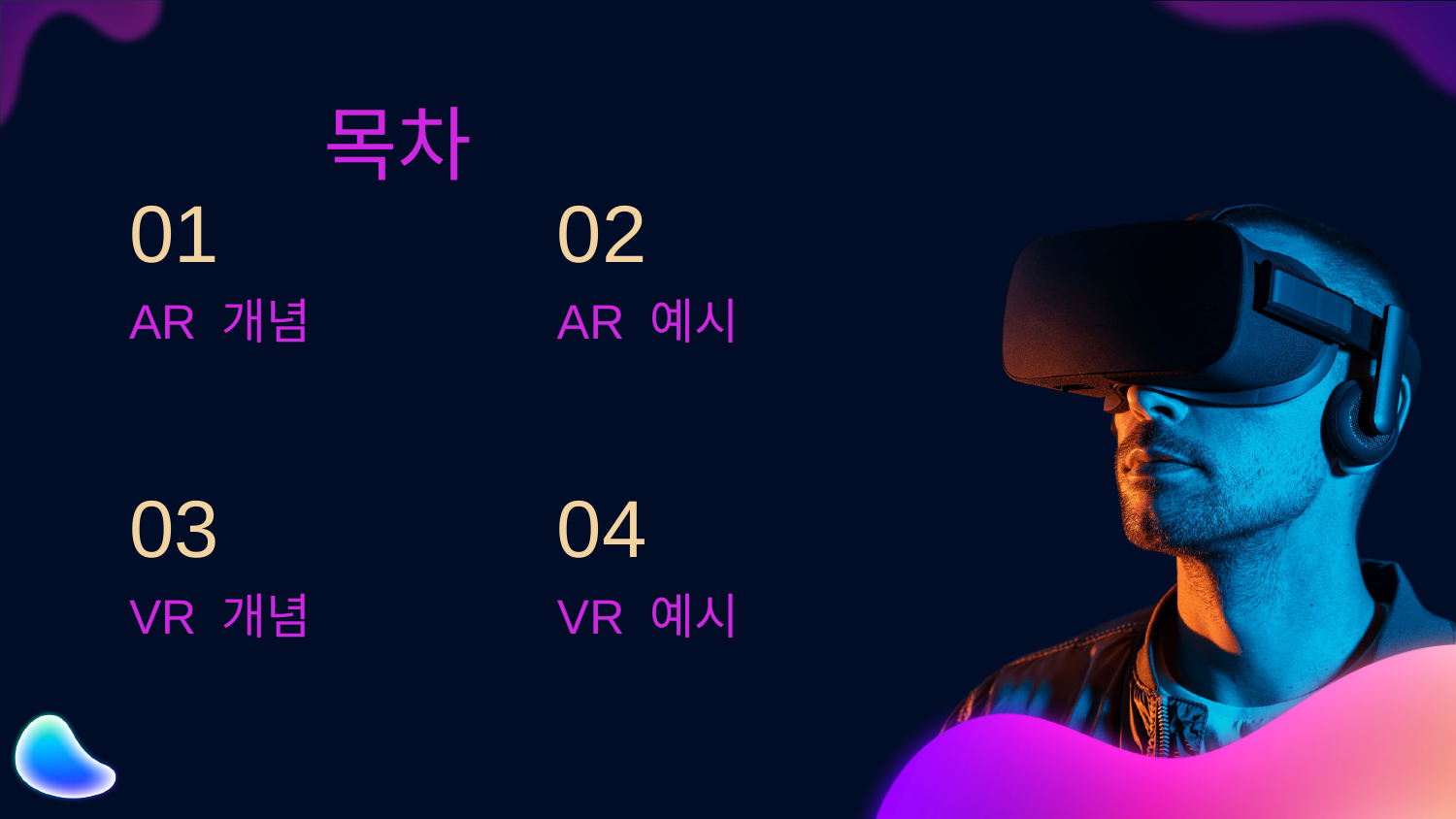

목차
01
02
# AR 개념
AR 예시
03
04
VR 개념
VR 예시